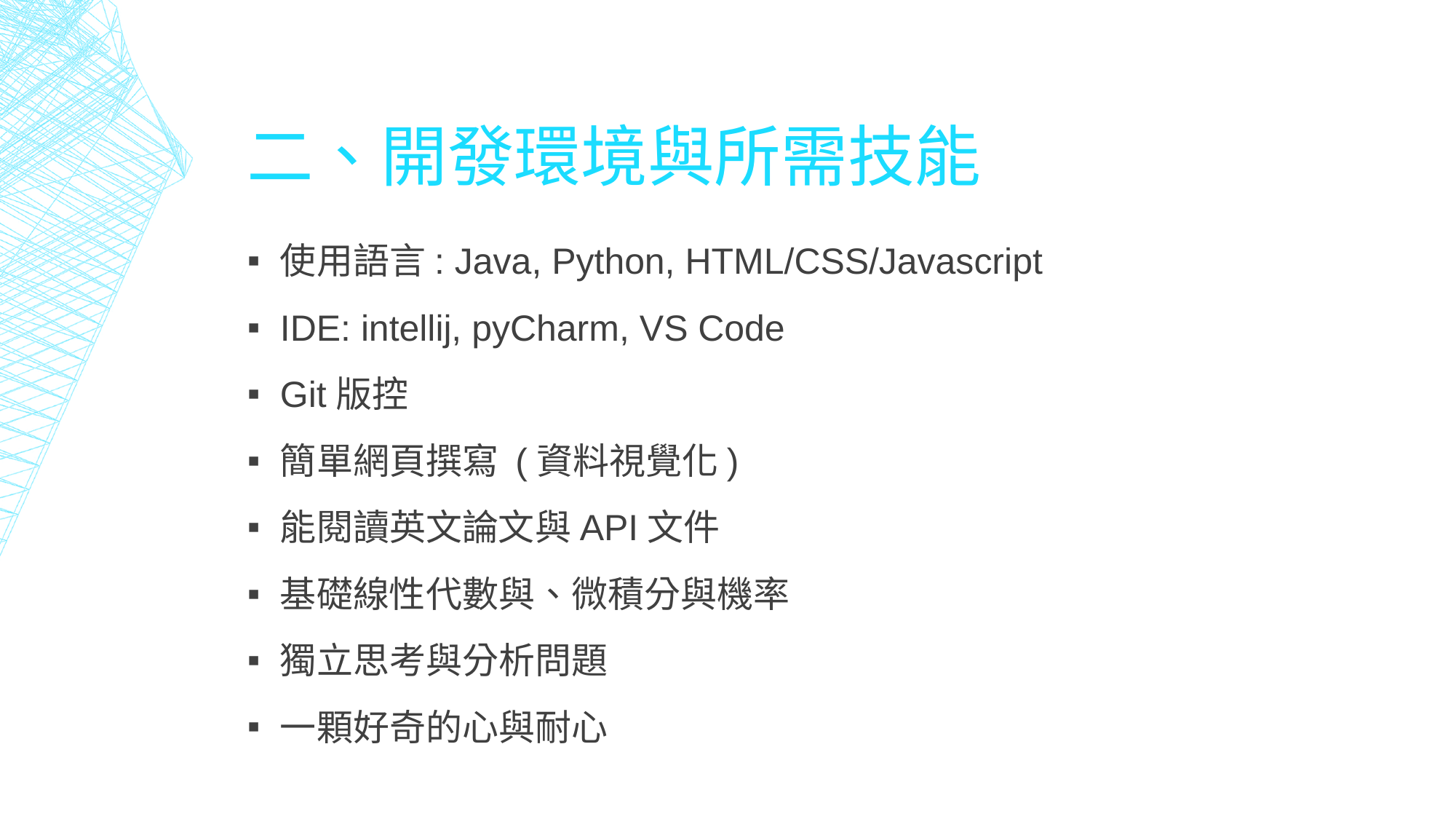

# 二、開發環境與所需技能
使用語言: Java, Python, HTML/CSS/Javascript
IDE: intellij, pyCharm, VS Code
Git版控
簡單網頁撰寫 (資料視覺化)
能閱讀英文論文與API文件
基礎線性代數與、微積分與機率
獨立思考與分析問題
一顆好奇的心與耐心